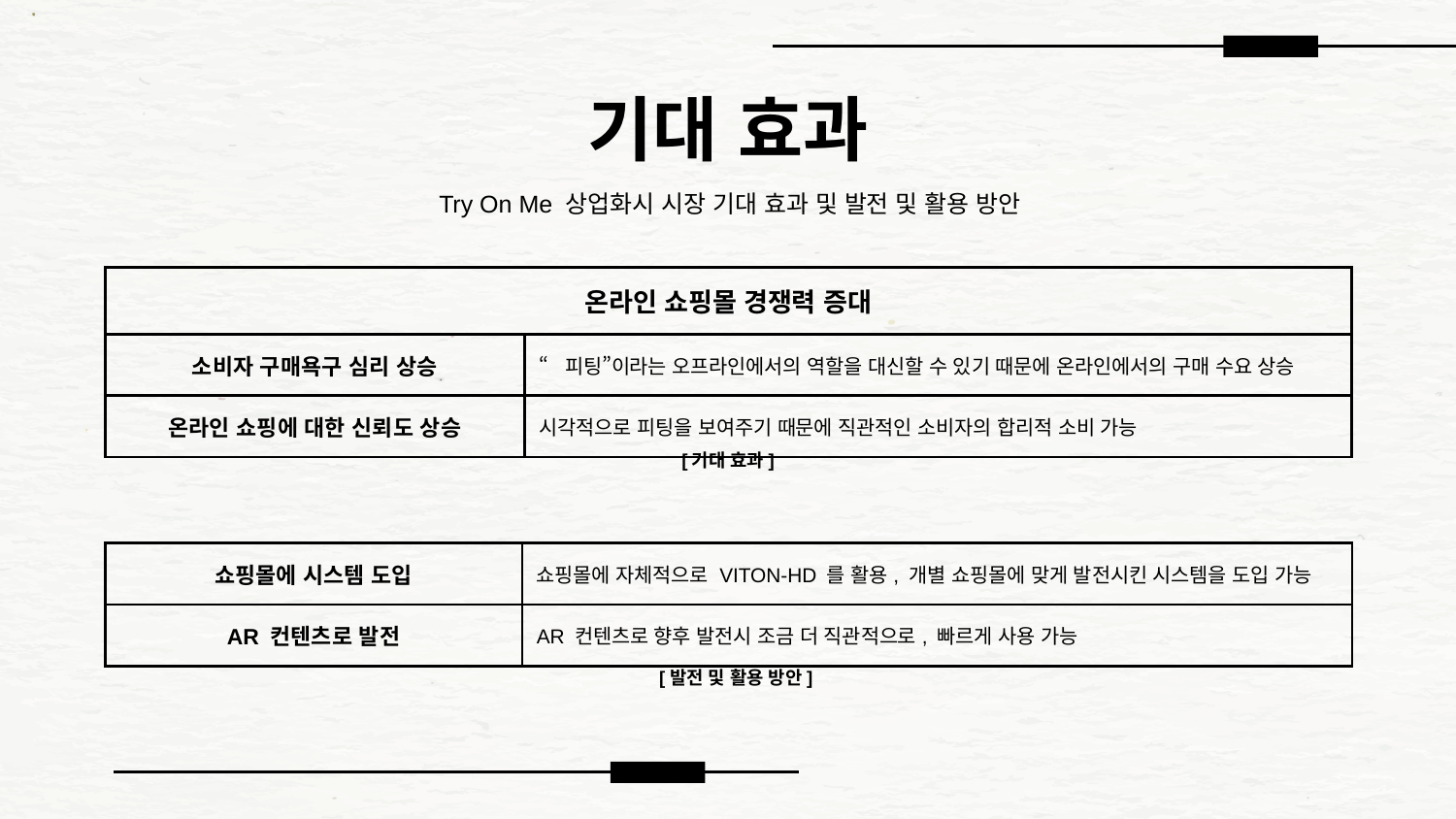

# 기대 효과
Try On Me 상업화시 시장 기대 효과 및 발전 및 활용 방안
| 온라인 쇼핑몰 경쟁력 증대 |  |
| --- | --- |
| 소비자 구매욕구 심리 상승 | “피팅”이라는 오프라인에서의 역할을 대신할 수 있기 때문에 온라인에서의 구매 수요 상승 |
| 온라인 쇼핑에 대한 신뢰도 상승 | 시각적으로 피팅을 보여주기 때문에 직관적인 소비자의 합리적 소비 가능 |
[기대 효과]
| 쇼핑몰에 시스템 도입 | 쇼핑몰에 자체적으로 VITON-HD 를 활용, 개별 쇼핑몰에 맞게 발전시킨 시스템을 도입 가능 |
| --- | --- |
| AR 컨텐츠로 발전 | AR 컨텐츠로 향후 발전시 조금 더 직관적으로, 빠르게 사용 가능 |
[발전 및 활용 방안]